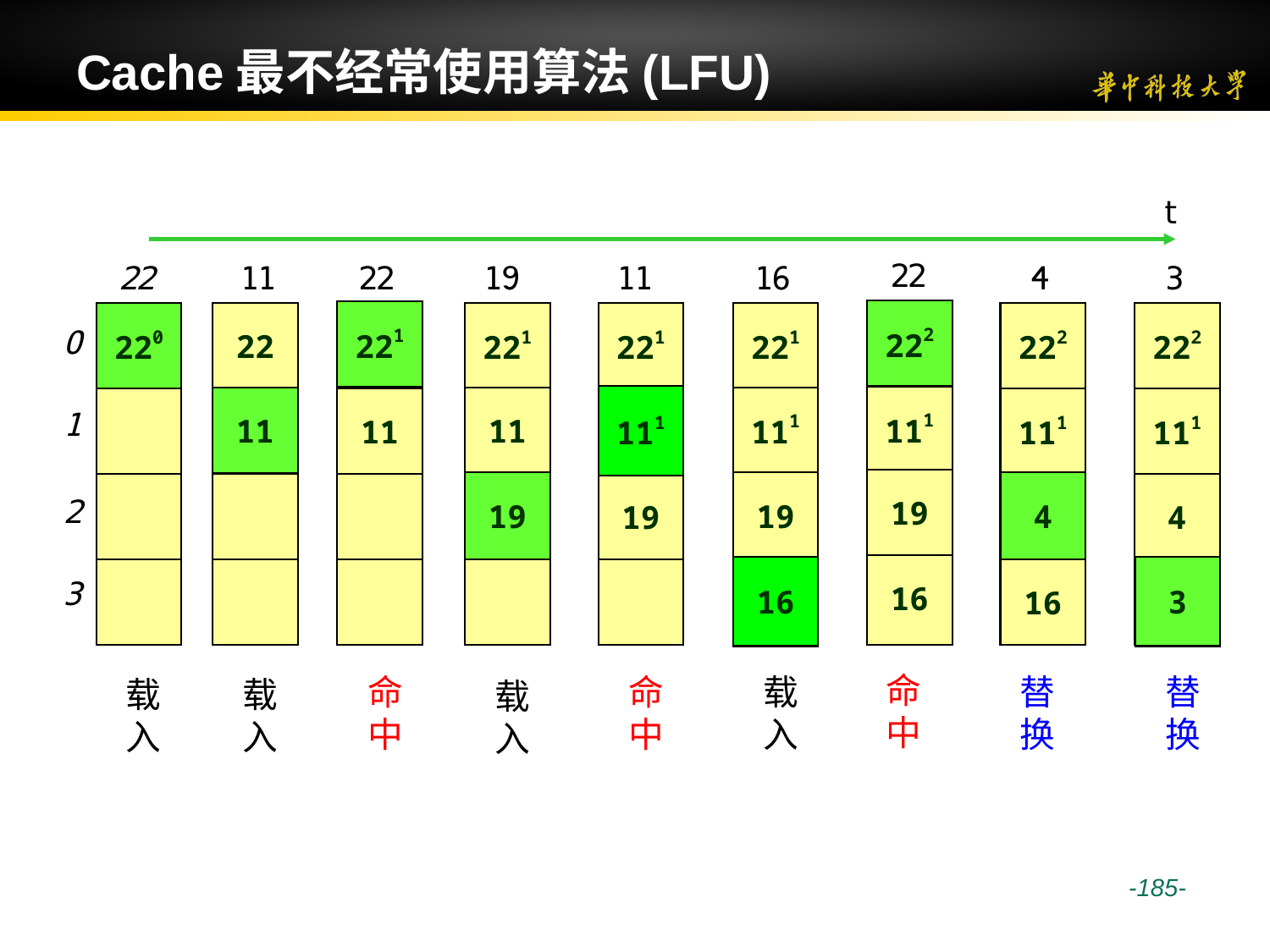

# Cache最不经常使用算法(LFU)
t

22
22
11
22
19
11
16
4
3
222
22
111
19
16
221

220
22

22
11

221
11

221
11
19

221
111
19

222
111
19
16
222
111
4
16
0
1
2
3
111
11
19
4
16
3
命中
命中
命中
载入
替换
替换
载入
载入
载入
 -185-